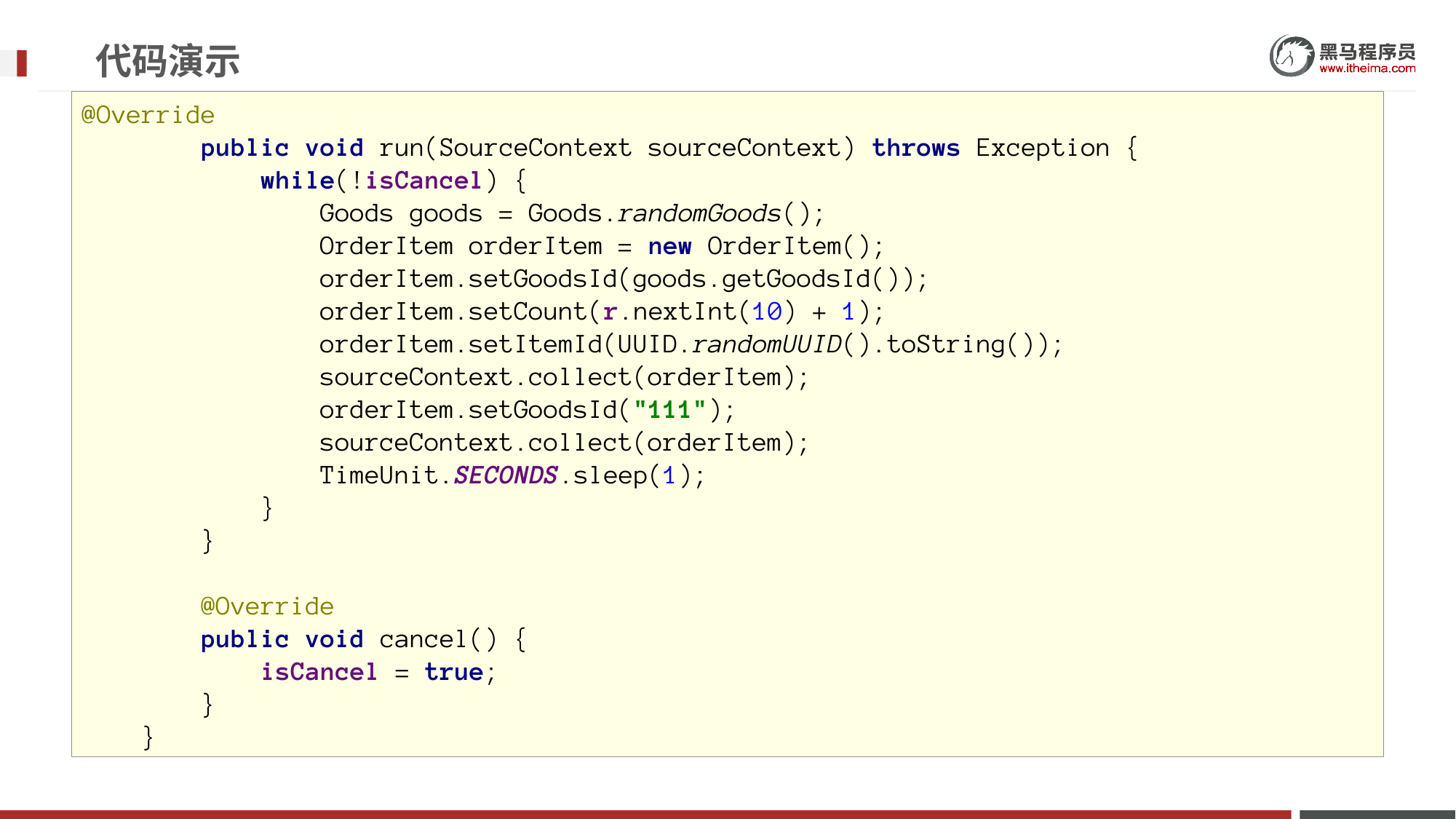

# 代码演示
@Override
        public void run(SourceContext sourceContext) throws Exception {
            while(!isCancel) {
                Goods goods = Goods.randomGoods();
                OrderItem orderItem = new OrderItem();
                orderItem.setGoodsId(goods.getGoodsId());
                orderItem.setCount(r.nextInt(10) + 1);
                orderItem.setItemId(UUID.randomUUID().toString());
                sourceContext.collect(orderItem);
                orderItem.setGoodsId("111");
                sourceContext.collect(orderItem);
                TimeUnit.SECONDS.sleep(1);
            }
        }
        @Override
        public void cancel() {
            isCancel = true;
        }
    }